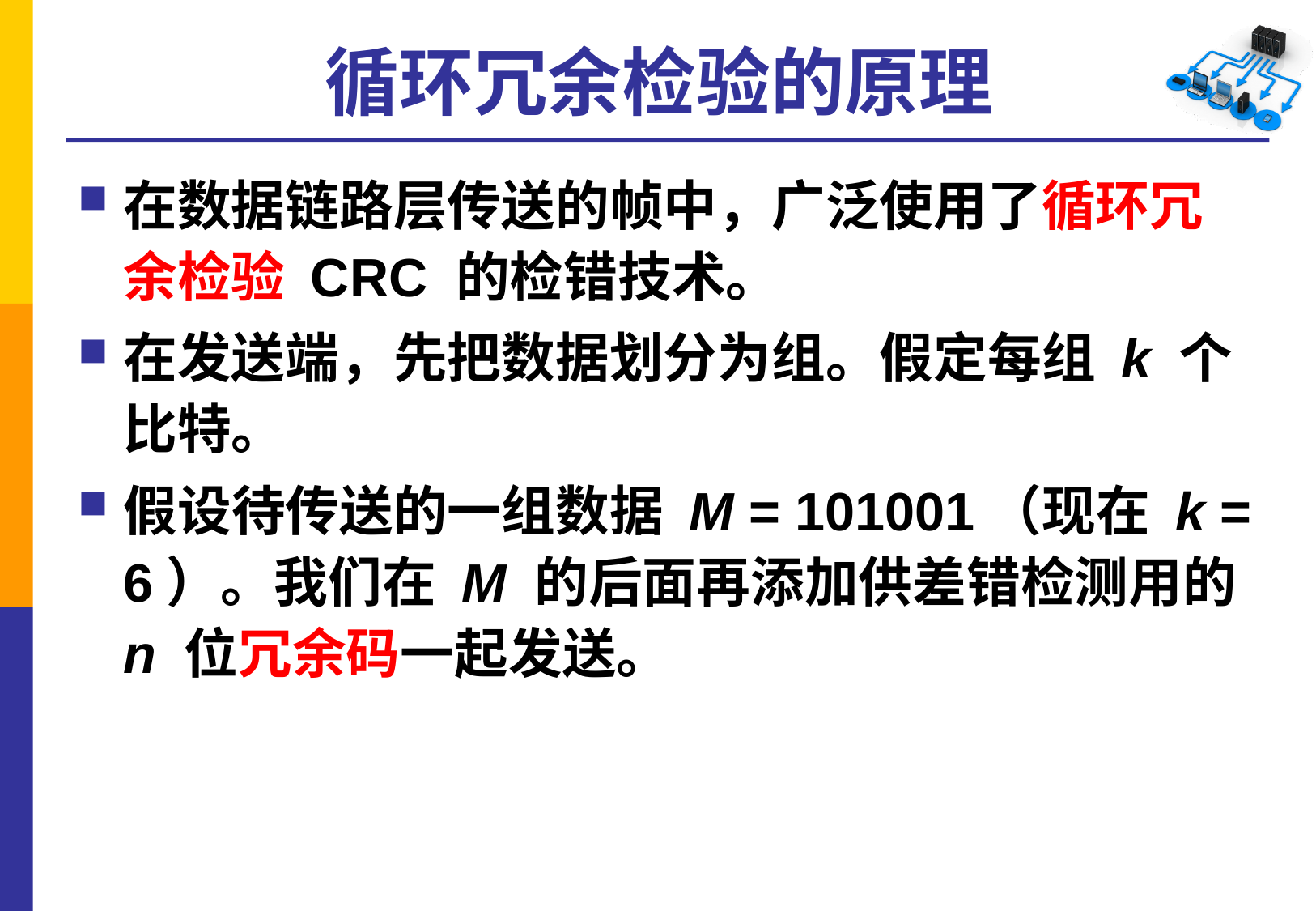

# 循环冗余检验的原理
在数据链路层传送的帧中，广泛使用了循环冗余检验 CRC 的检错技术。
在发送端，先把数据划分为组。假定每组 k 个比特。
假设待传送的一组数据 M = 101001（现在 k = 6）。我们在 M 的后面再添加供差错检测用的 n 位冗余码一起发送。